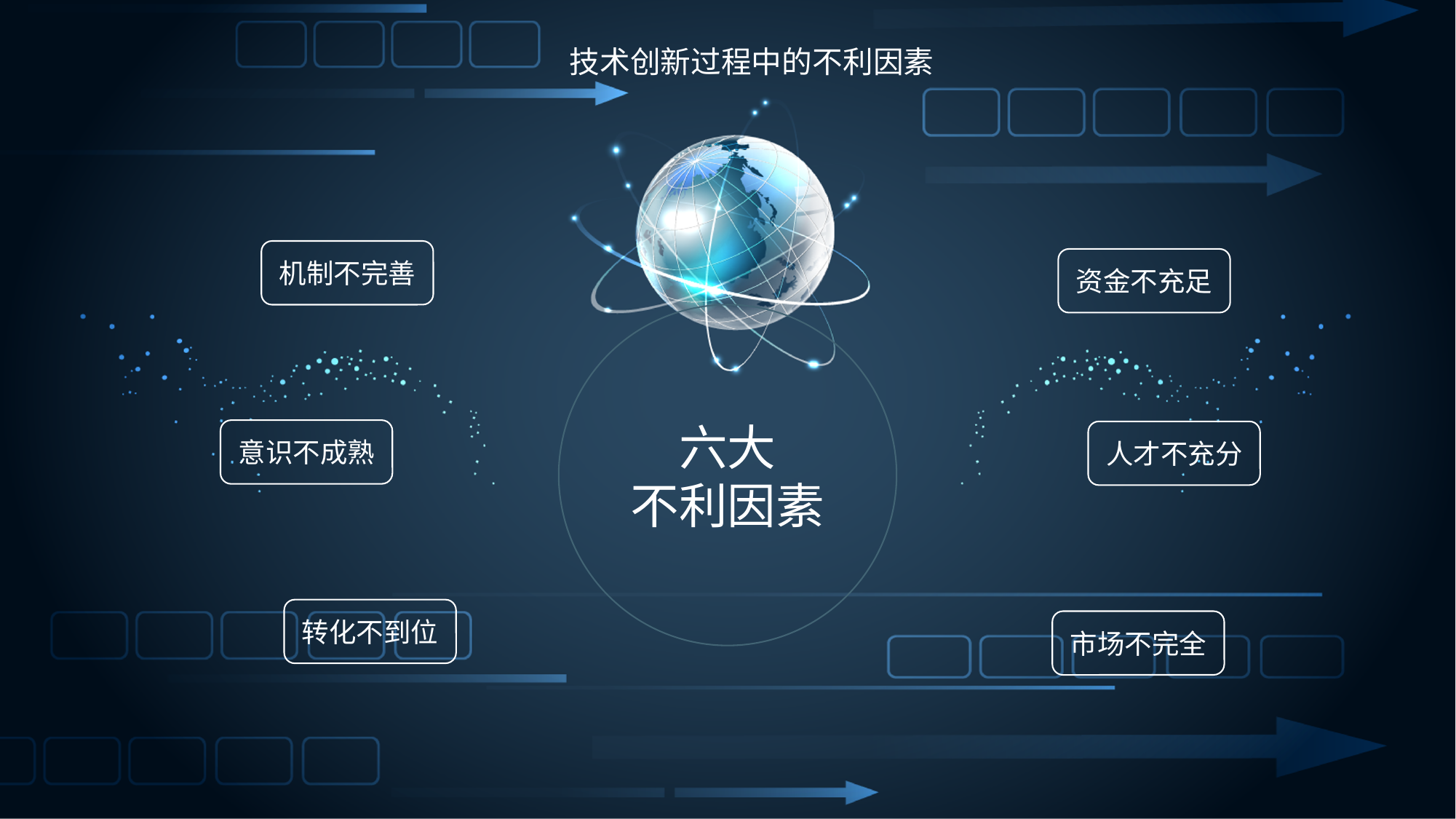

技术创新过程中的不利因素
机制不完善
资金不充足
六大
不利因素
意识不成熟
人才不充分
转化不到位
市场不完全